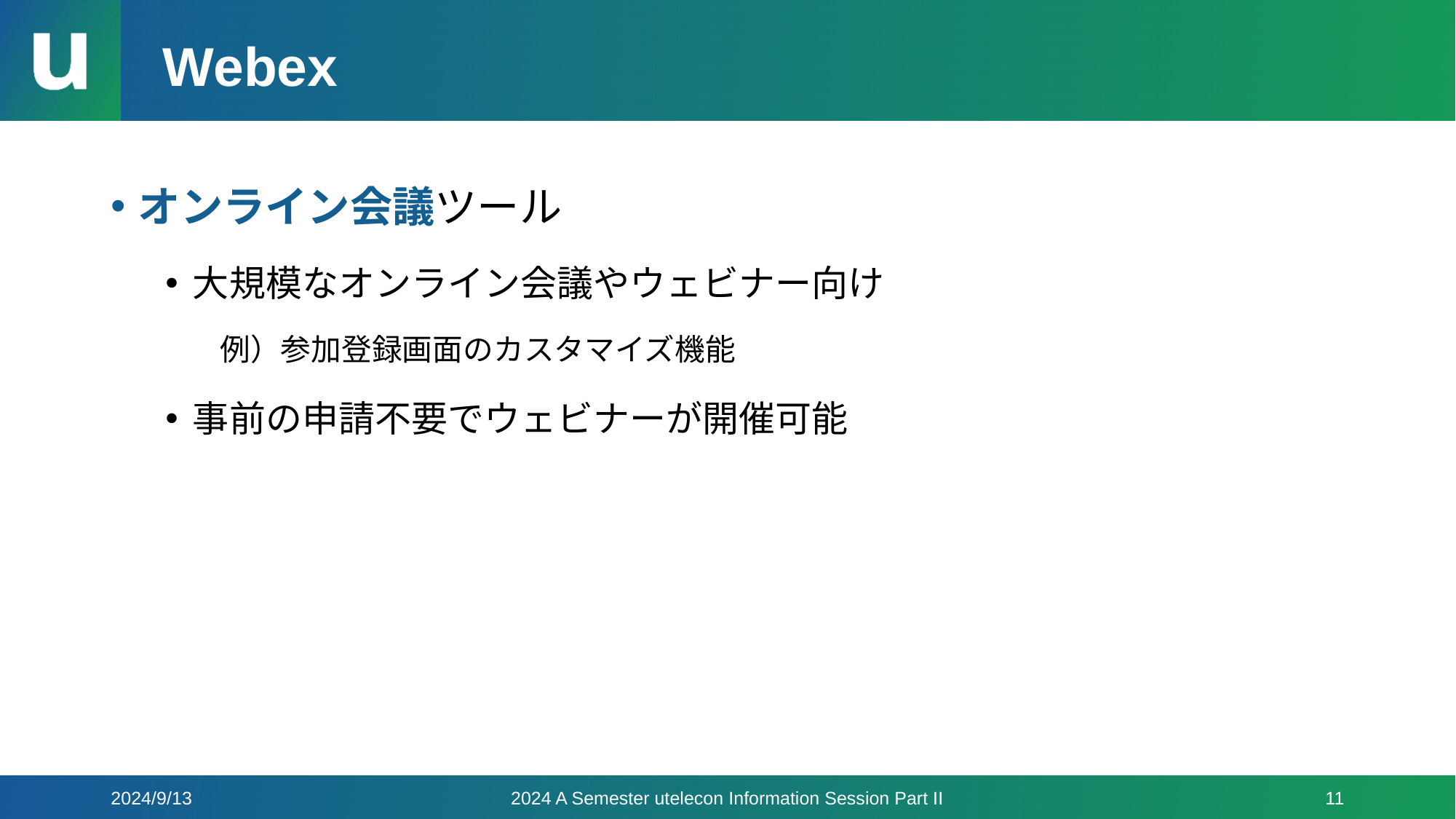

# Webex
オンライン会議ツール
大規模なオンライン会議やウェビナー向け
例）参加登録画面のカスタマイズ機能
事前の申請不要でウェビナーが開催可能
2024/9/13
2024 A Semester utelecon Information Session Part II
11